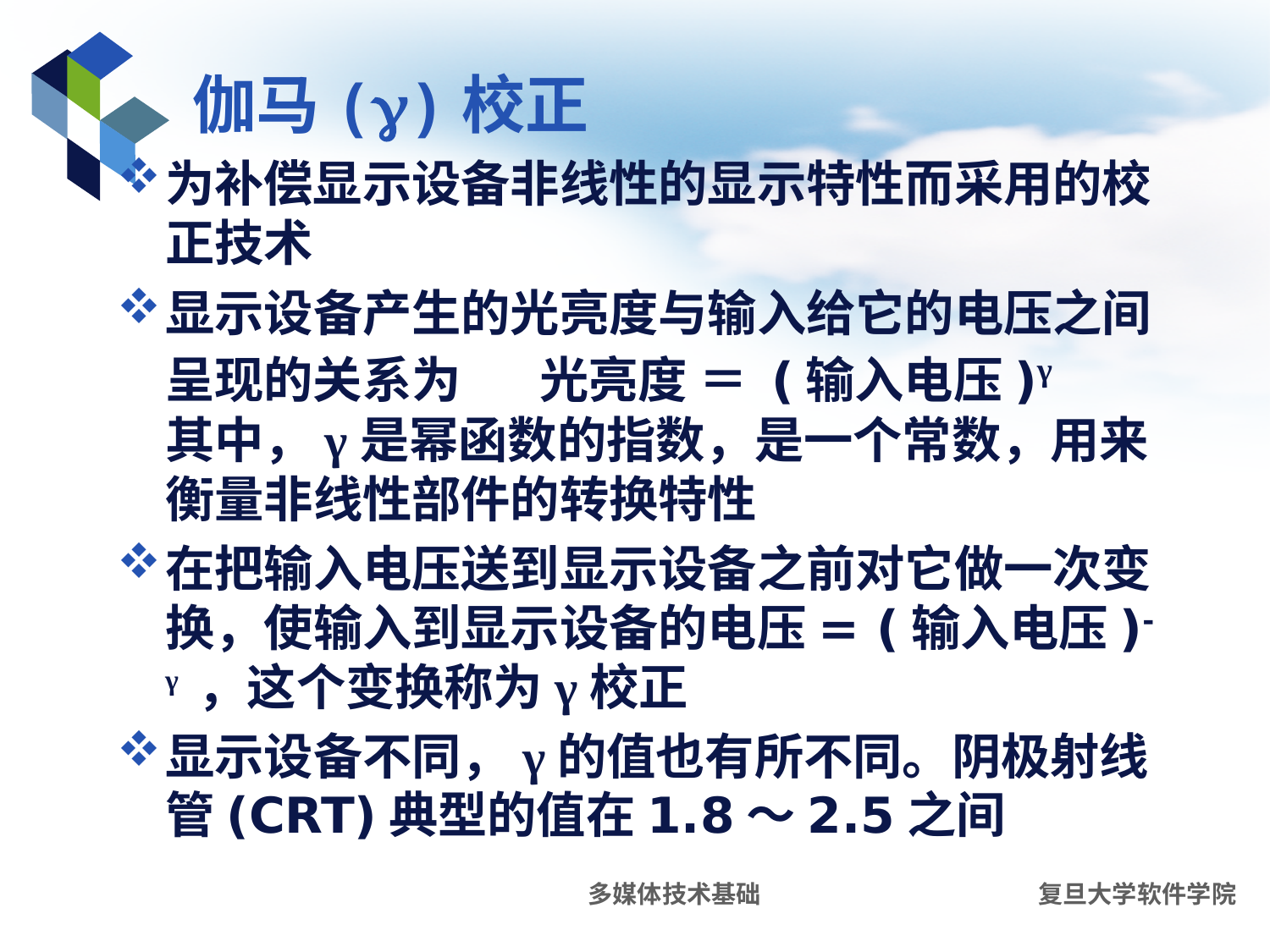

# 伽马(γ)校正
为补偿显示设备非线性的显示特性而采用的校正技术
显示设备产生的光亮度与输入给它的电压之间呈现的关系为       光亮度 ＝ (输入电压)γ
其中，γ是幂函数的指数，是一个常数，用来衡量非线性部件的转换特性
在把输入电压送到显示设备之前对它做一次变换，使输入到显示设备的电压= (输入电压)-γ ，这个变换称为γ校正
显示设备不同，γ的值也有所不同。阴极射线管(CRT)典型的值在1.8～2.5之间
多媒体技术基础